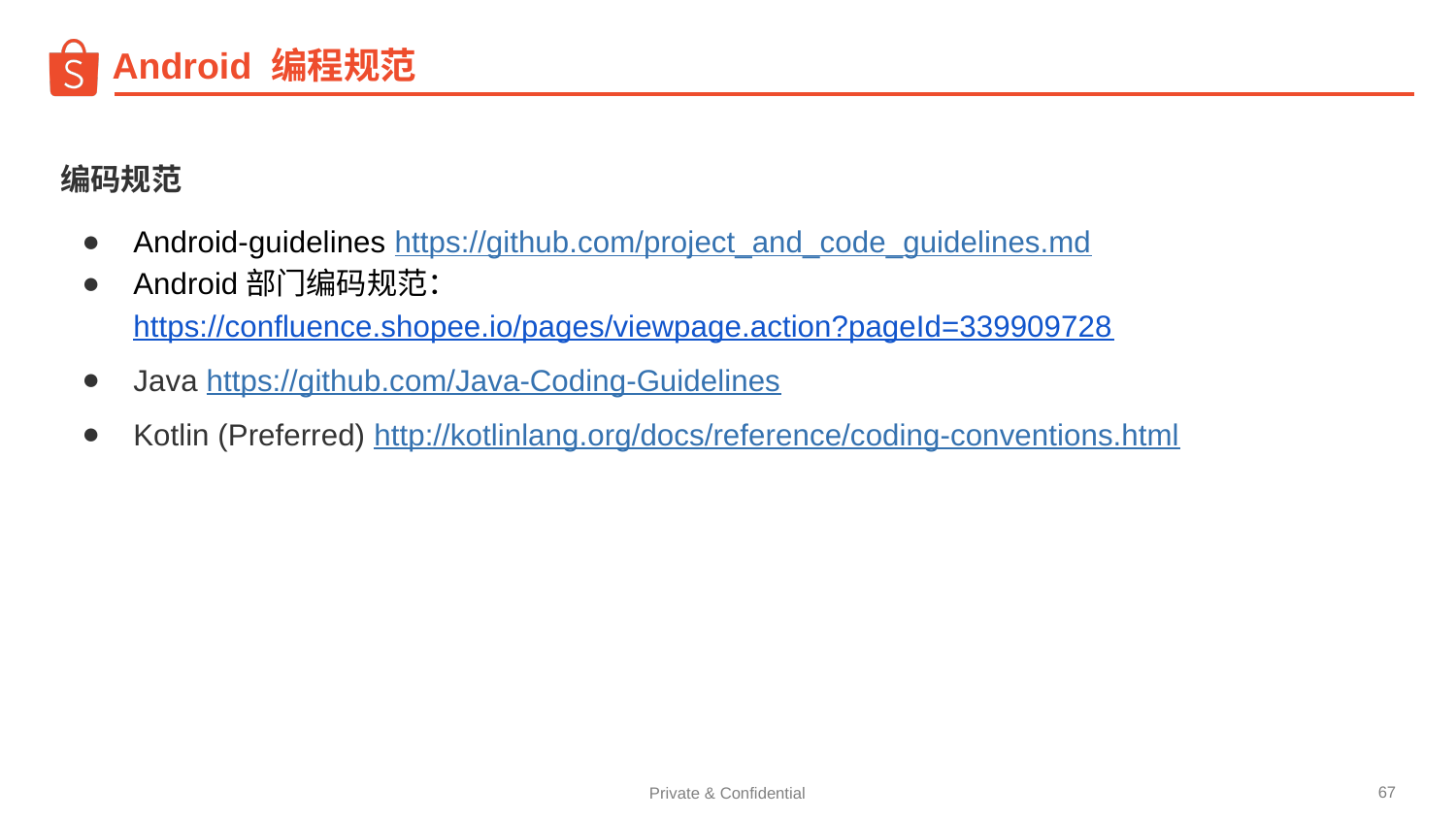

Android 编程规范
编码规范
Android-guidelines https://github.com/project_and_code_guidelines.md
Android部门编码规范：https://confluence.shopee.io/pages/viewpage.action?pageId=339909728
Java https://github.com/Java-Coding-Guidelines
Kotlin (Preferred) http://kotlinlang.org/docs/reference/coding-conventions.html
67